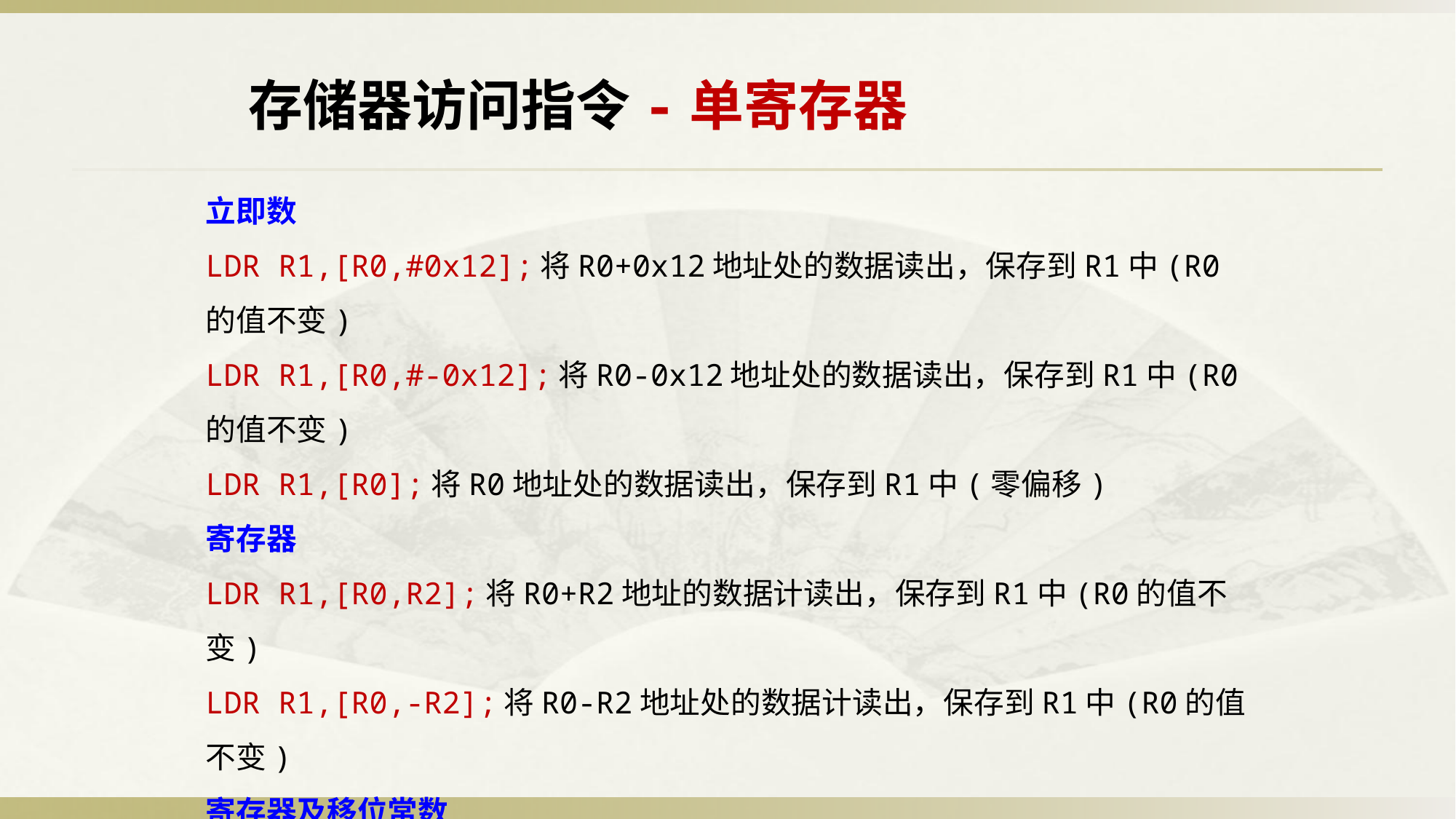

存储器访问指令-单寄存器
立即数
LDR R1,[R0,#0x12];将R0+0x12地址处的数据读出，保存到R1中(R0的值不变)
LDR R1,[R0,#-0x12];将R0-0x12地址处的数据读出，保存到R1中(R0的值不变)
LDR R1,[R0];将R0地址处的数据读出，保存到R1中(零偏移)
寄存器
LDR R1,[R0,R2];将R0+R2地址的数据计读出，保存到R1中(R0的值不变)
LDR R1,[R0,-R2];将R0-R2地址处的数据计读出，保存到R1中(R0的值不变)
寄存器及移位常数
LDR R1,[R0,R2,LSL#2];将R0+R2*4地址处的数据读出，保存到R1中（R0，R2的值不变）
LDR R1,[R0,-R2,LSL#2];将R0-R2*4地址处的数据计读出，保存到R1中(R0，R2的值不变)